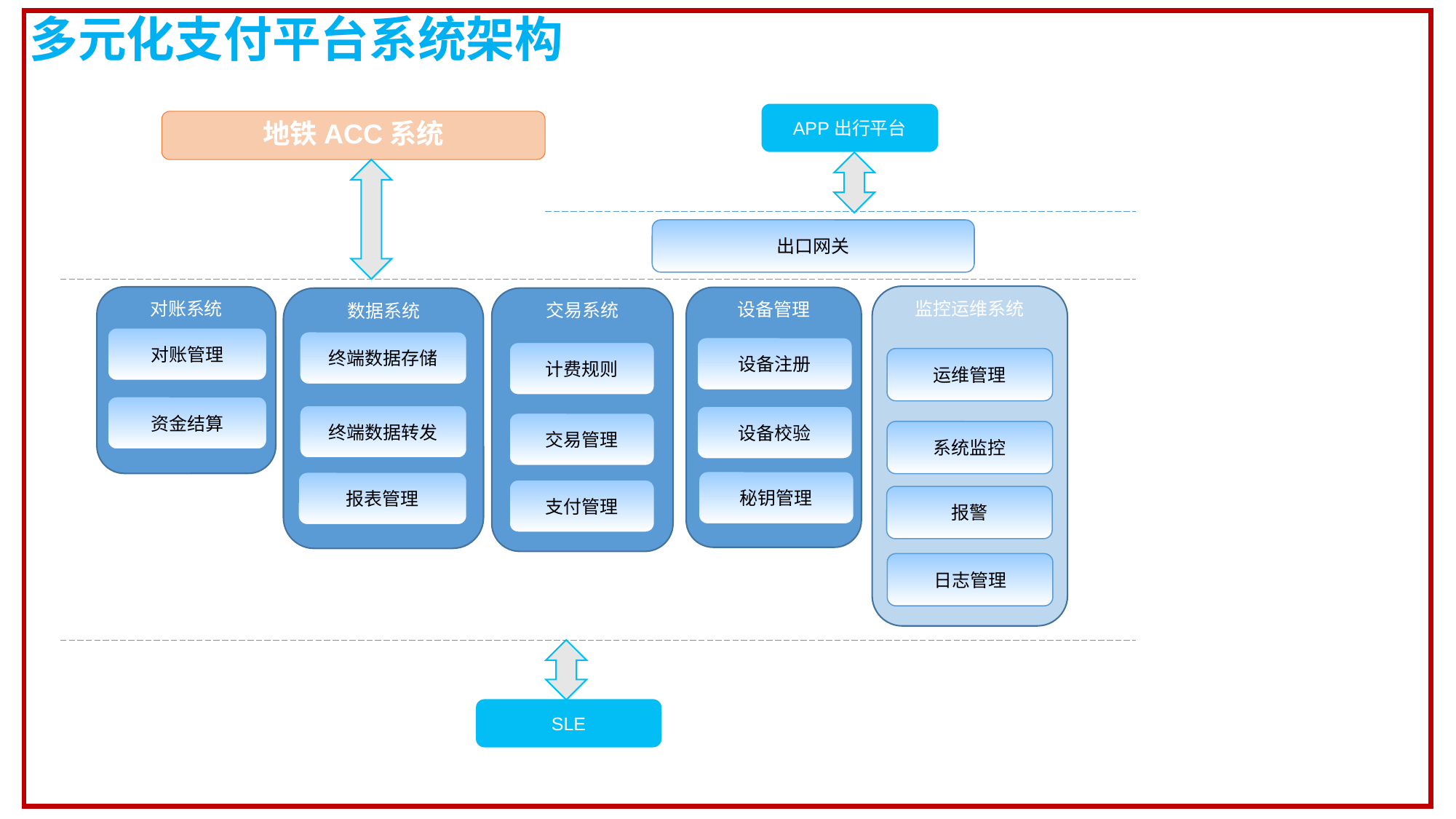

多元化支付平台系统架构
APP出行平台
地铁ACC系统

出口网关
监控运维系统
对账系统
设备管理
数据系统
交易系统
对账管理
终端数据存储
设备注册
计费规则
运维管理
资金结算
终端数据转发
设备校验
交易管理
系统监控
秘钥管理
报表管理
支付管理
报警
日志管理

SLE